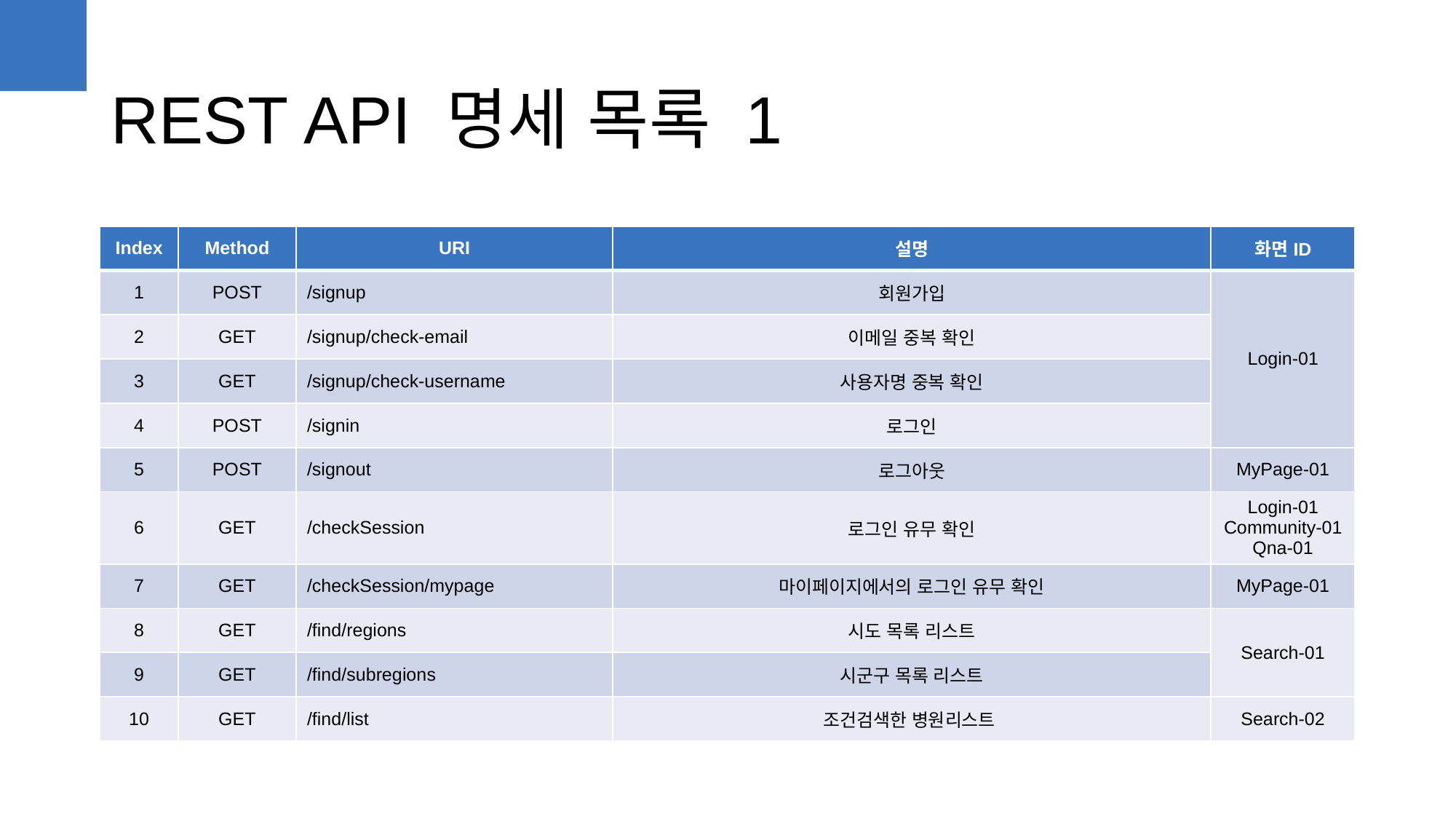

REST API 명세 목록 1
| Index | Method | URI | 설명 | 화면ID |
| --- | --- | --- | --- | --- |
| 1 | POST | /signup | 회원가입 | Login-01 |
| 2 | GET | /signup/check-email | 이메일 중복 확인 | Users-02 |
| 3 | GET | /signup/check-username | 사용자명 중복 확인 | Users-03 |
| 4 | POST | /signin | 로그인 | Users-04 |
| 5 | POST | /signout | 로그아웃 | MyPage-01 |
| 6 | GET | /checkSession | 로그인 유무 확인 | Login-01 Community-01 Qna-01 |
| 7 | GET | /checkSession/mypage | 마이페이지에서의 로그인 유무 확인 | MyPage-01 |
| 8 | GET | /find/regions | 시도 목록 리스트 | Search-01 |
| 9 | GET | /find/subregions | 시군구 목록 리스트 | Users-09 |
| 10 | GET | /find/list | 조건검색한 병원리스트 | Search-02 |